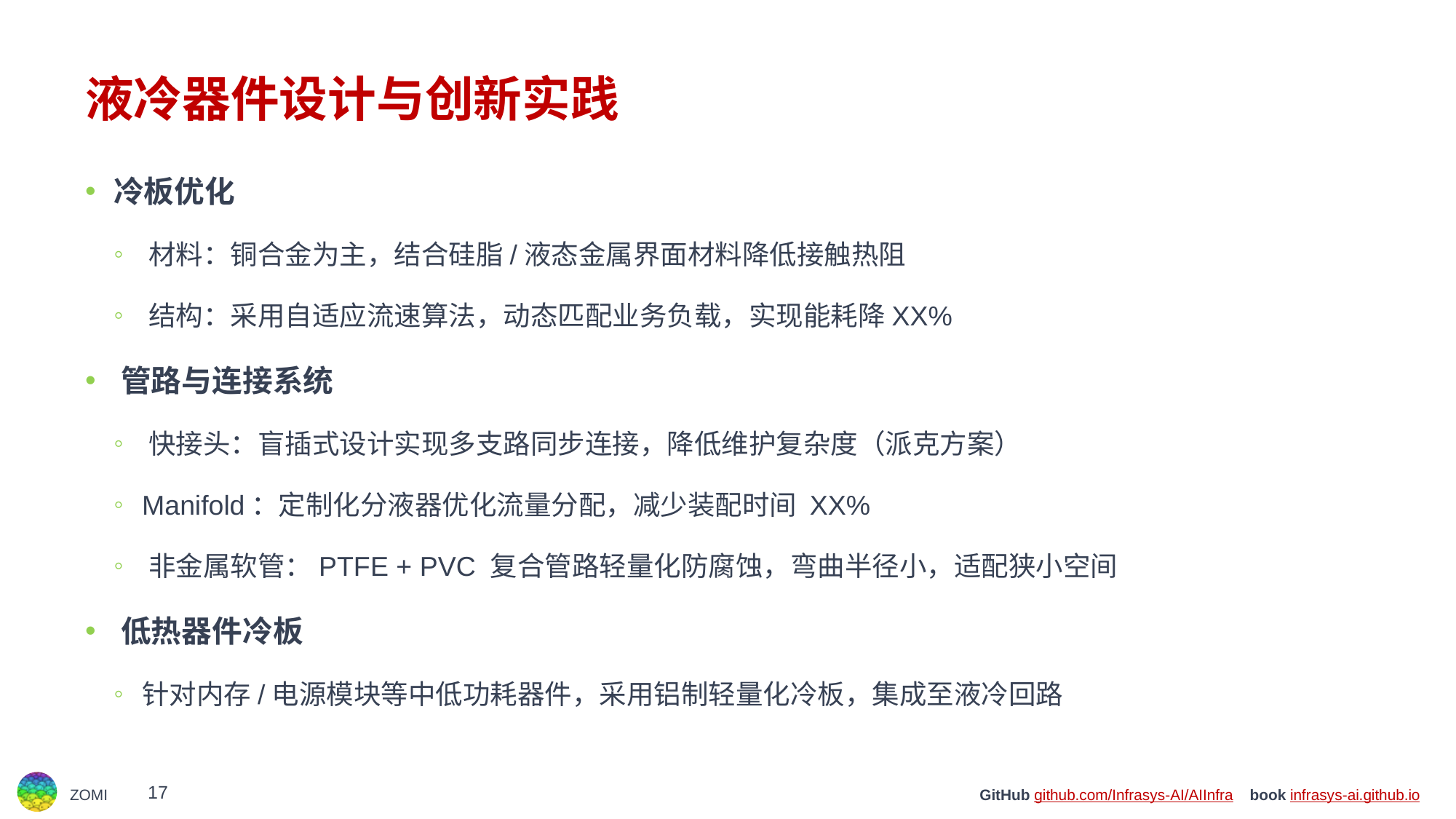

# 液冷器件设计与创新实践​
冷板优化​​
​​材料​​：铜合金为主，结合硅脂/液态金属界面材料降低接触热阻
​​结构​​：采用自适应流速算法，动态匹配业务负载，实现能耗降XX%
​​管路与连接系统​​
​​快接头​​：盲插式设计实现多支路同步连接，降低维护复杂度（派克方案）
​​Manifold​​：定制化分液器优化流量分配，减少装配时间 XX%
​​非金属软管​​：PTFE + PVC 复合管路轻量化防腐蚀，弯曲半径小，适配狭小空间
​​低热器件冷板​​
针对内存/电源模块等中低功耗器件，采用铝制轻量化冷板，集成至液冷回路